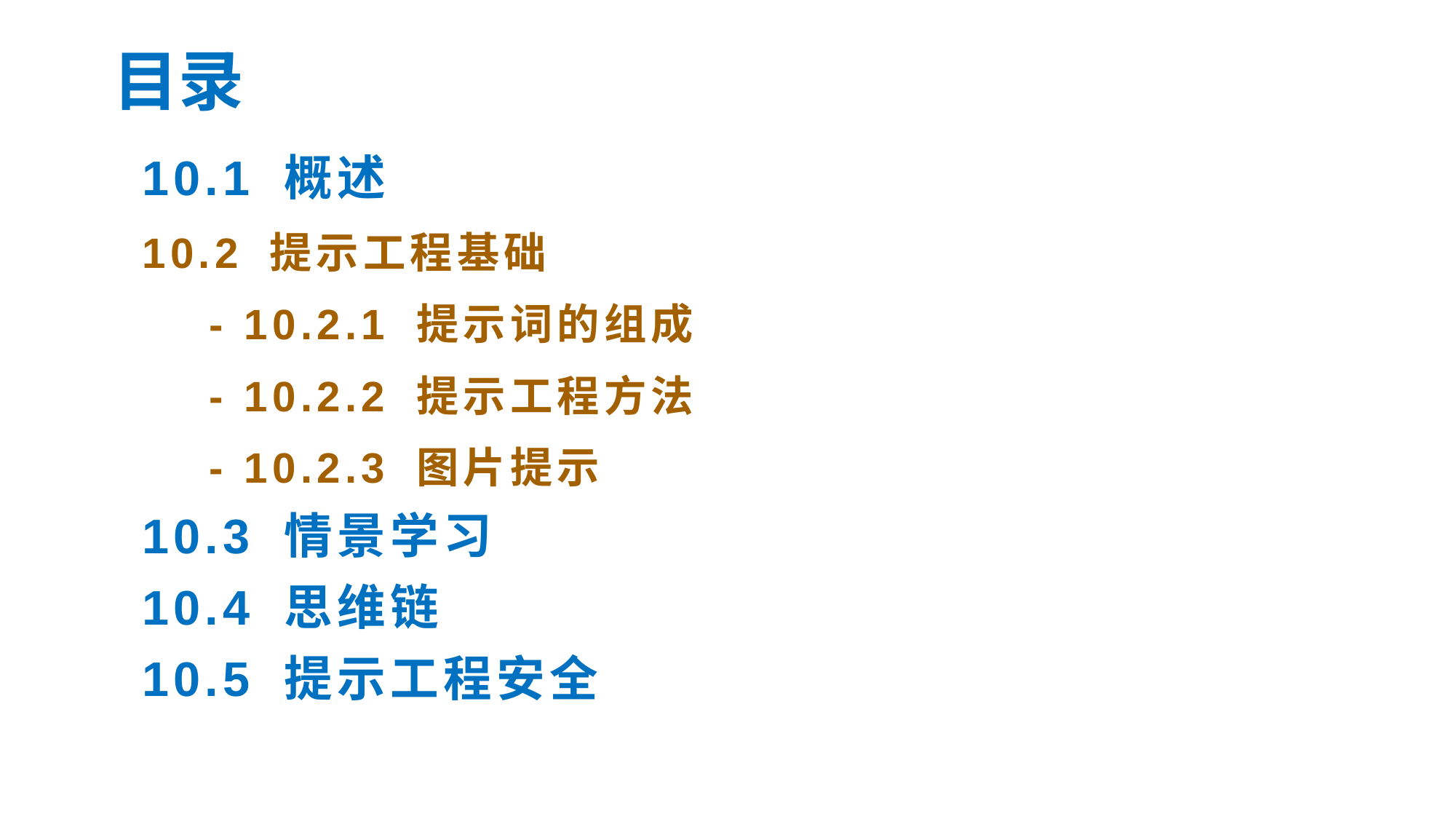

目录
# 10.1 概述 10.2 提示工程基础 - 10.2.1 提示词的组成 - 10.2.2 提示工程方法 - 10.2.3 图片提示 10.3 情景学习 10.4 思维链 10.5 提示工程安全